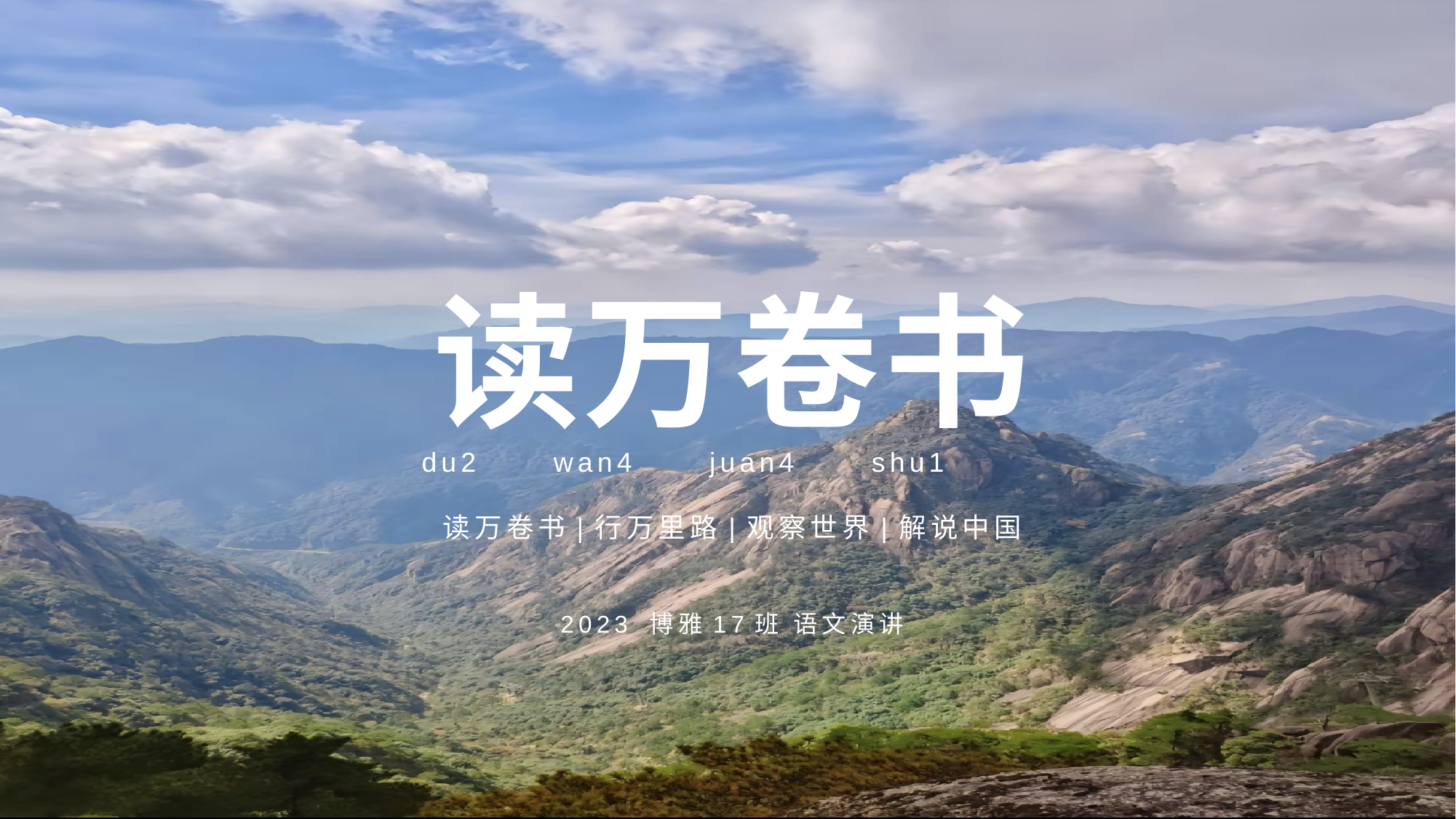

# 读万卷书 du2      wan4      juan4      shu1 读万卷书|行万里路|观察世界|解说中国 2023 博雅17班 语文演讲